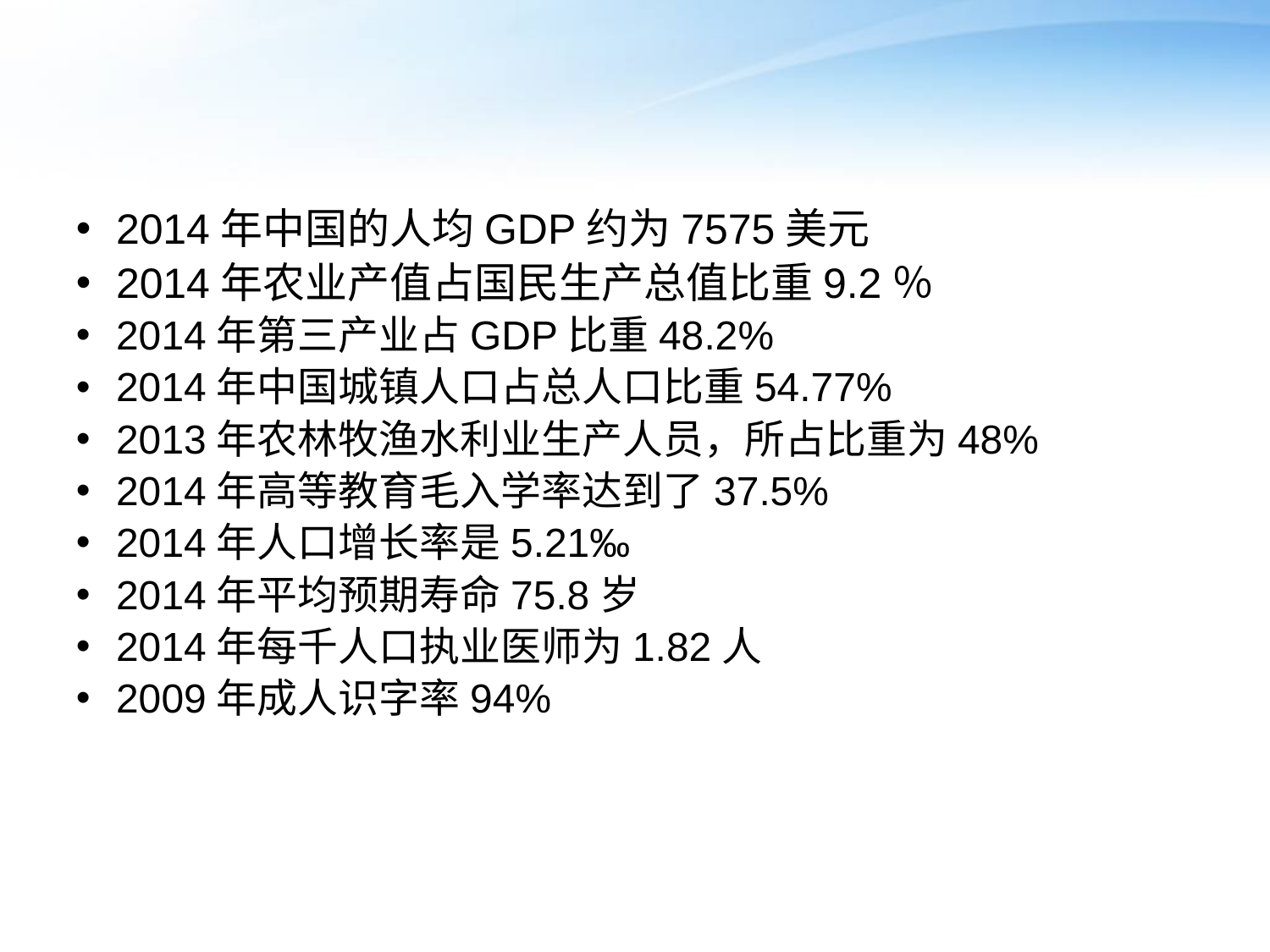

#
2014年中国的人均GDP约为7575美元
2014年农业产值占国民生产总值比重9.2％
2014年第三产业占GDP比重48.2%
2014年中国城镇人口占总人口比重54.77%
2013年农林牧渔水利业生产人员，所占比重为48%
2014年高等教育毛入学率达到了37.5%
2014年人口增长率是5.21‰
2014年平均预期寿命75.8岁
2014年每千人口执业医师为1.82人
2009年成人识字率94%